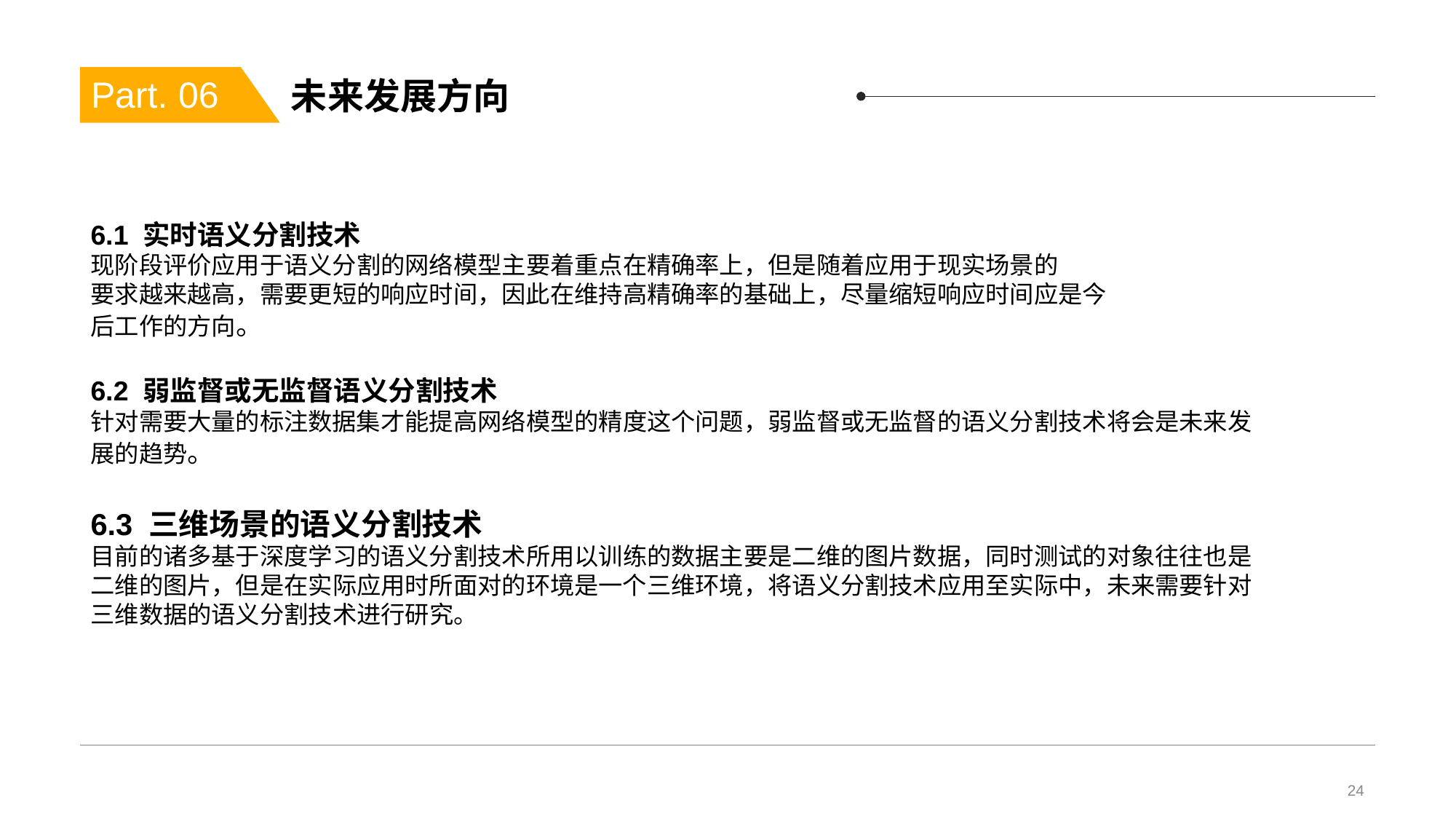

# 未来发展方向
Part.  06
6.1 实时语义分割技术
现阶段评价应用于语义分割的网络模型主要着重点在精确率上，但是随着应用于现实场景的
要求越来越高，需要更短的响应时间，因此在维持高精确率的基础上，尽量缩短响应时间应是今
后工作的方向。

6.2 弱监督或无监督语义分割技术
针对需要大量的标注数据集才能提高网络模型的精度这个问题，弱监督或无监督的语义分割技术将会是未来发展的趋势。

6.3 三维场景的语义分割技术
目前的诸多基于深度学习的语义分割技术所用以训练的数据主要是二维的图片数据，同时测试的对象往往也是二维的图片，但是在实际应用时所面对的环境是一个三维环境，将语义分割技术应用至实际中，未来需要针对三维数据的语义分割技术进行研究。
24